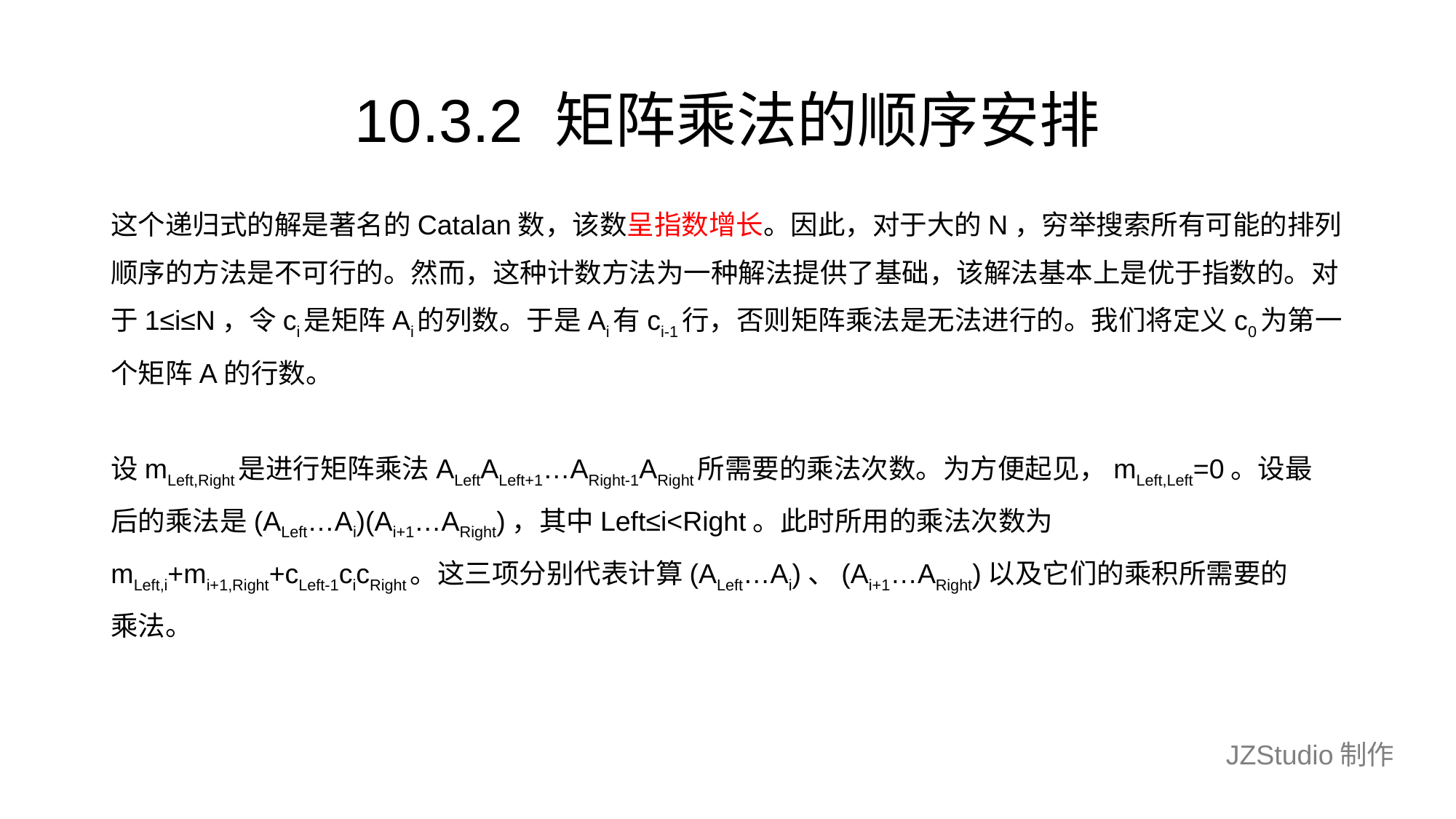

# 10.3.2 矩阵乘法的顺序安排
这个递归式的解是著名的Catalan数，该数呈指数增长。因此，对于大的N，穷举搜索所有可能的排列
顺序的方法是不可行的。然而，这种计数方法为一种解法提供了基础，该解法基本上是优于指数的。对
于1≤i≤N，令ci是矩阵Ai的列数。于是Ai有ci-1行，否则矩阵乘法是无法进行的。我们将定义c0为第一
个矩阵A的行数。

设mLeft,Right是进行矩阵乘法ALeftALeft+1…ARight-1ARight所需要的乘法次数。为方便起见，mLeft,Left=0。设最
后的乘法是(ALeft…Ai)(Ai+1…ARight)，其中Left≤i<Right。此时所用的乘法次数为
mLeft,i+mi+1,Right+cLeft-1cicRight。这三项分别代表计算(ALeft…Ai)、(Ai+1…ARight)以及它们的乘积所需要的
乘法。